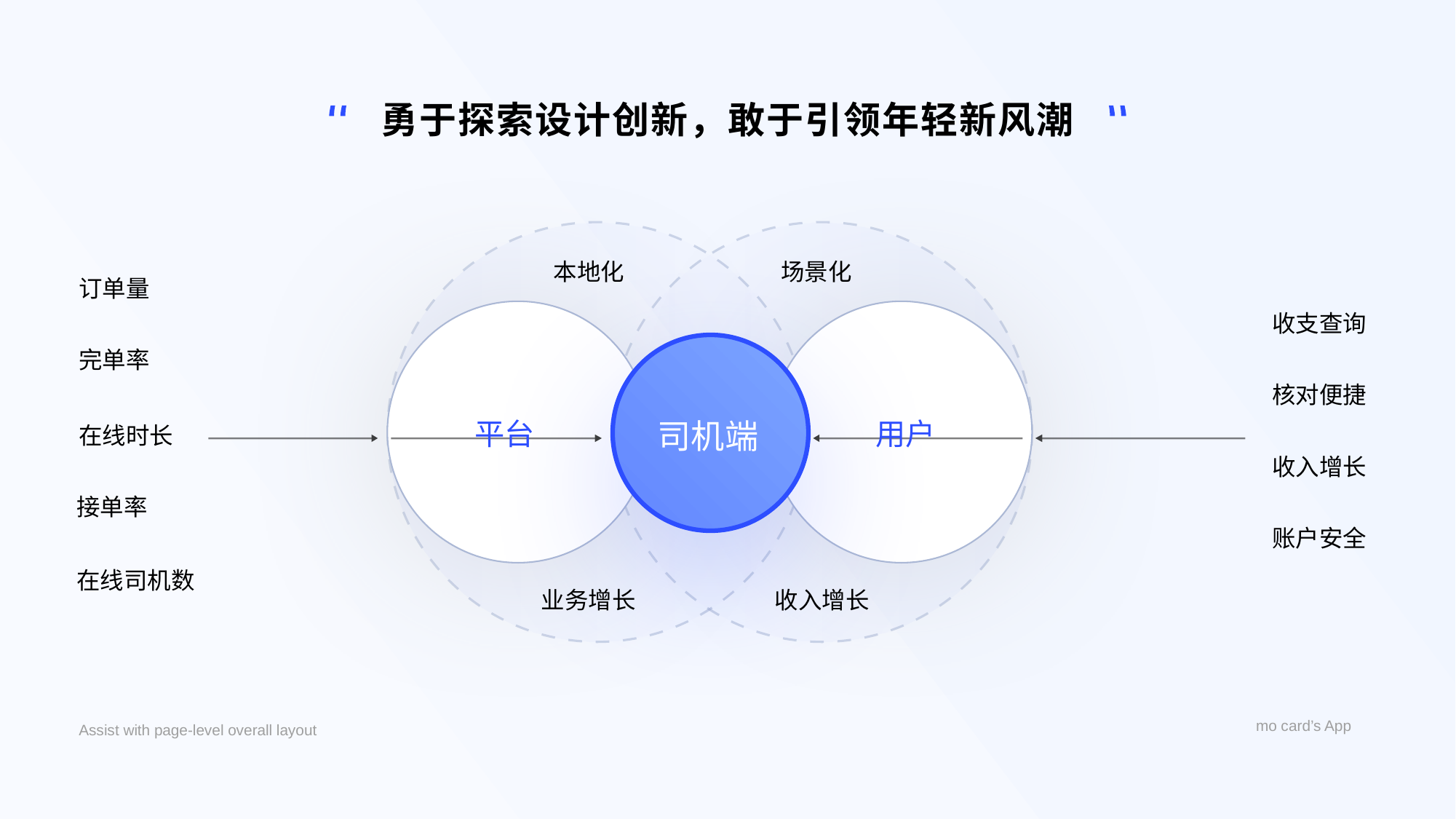

勇于探索设计创新，敢于引领年轻新风潮

本地化
场景化
订单量

收支查询

完单率
核对便捷
用户
司机端
平台
在线时长

收入增长
接单率
账户安全
在线司机数
业务增长
收入增长
mo card’s App
Assist with page-level overall layout